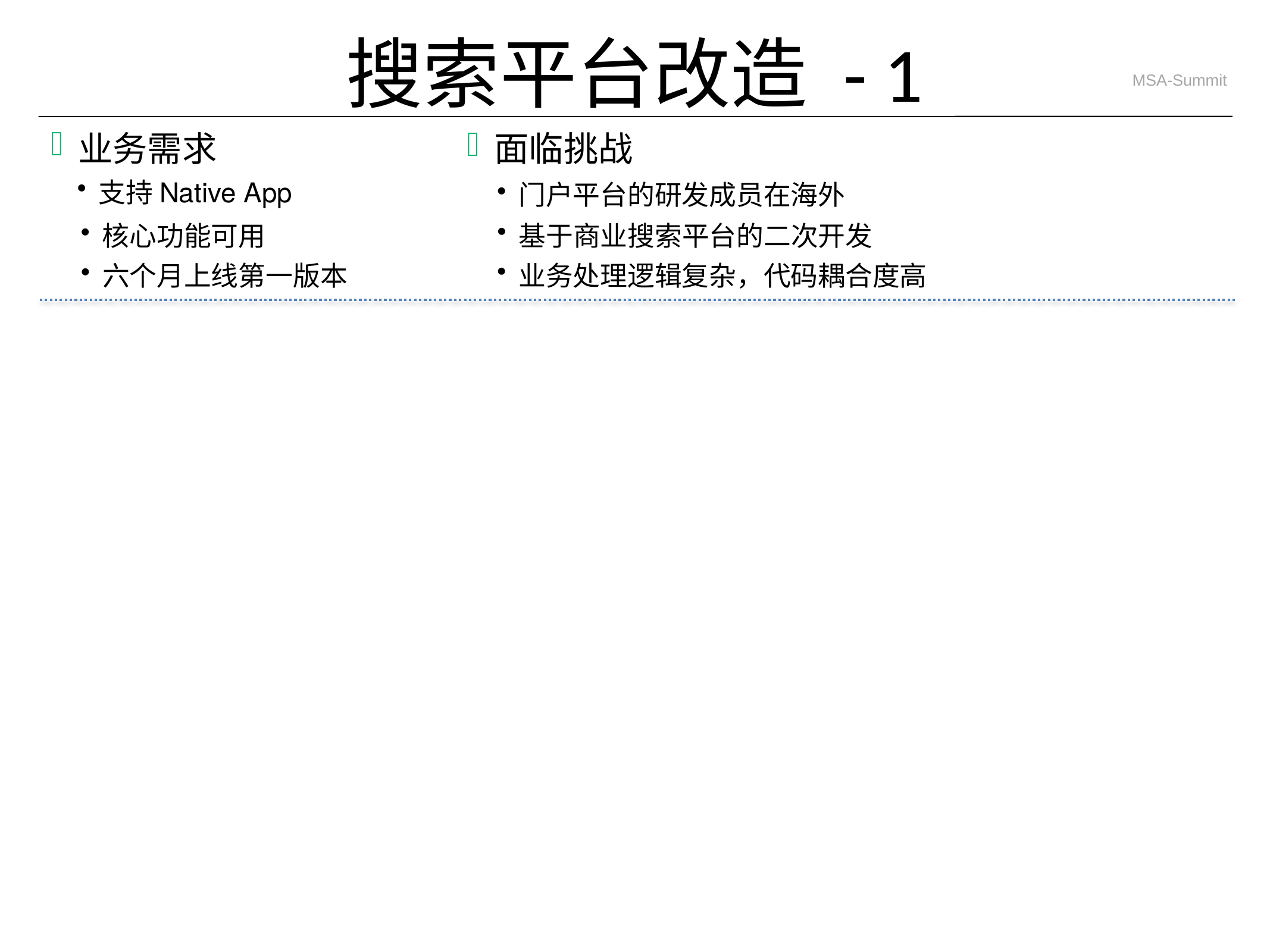

# 搜索平台改造 - 1
业务需求
支持Native App
核心功能可用
六个月上线第一版本
面临挑战
门户平台的研发成员在海外
基于商业搜索平台的二次开发
业务处理逻辑复杂，代码耦合度高